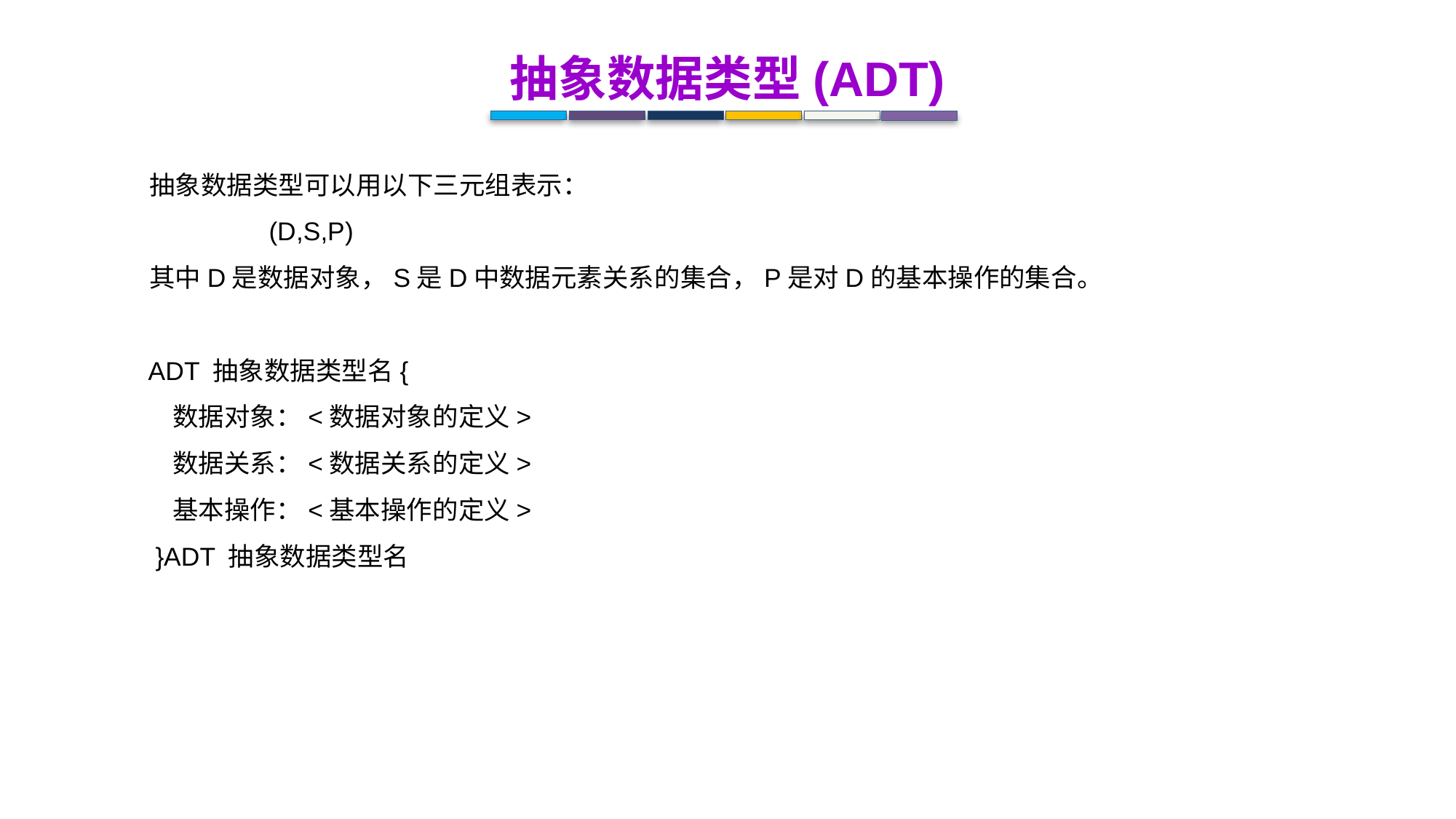

抽象数据类型(ADT)

    抽象数据类型可以用以下三元组表示：
                     (D,S,P)
    其中D是数据对象，S是D中数据元素关系的集合，P是对D的基本操作的集合。

    ADT 抽象数据类型名{
        数据对象：<数据对象的定义>
        数据关系：<数据关系的定义>
        基本操作：<基本操作的定义>
     }ADT 抽象数据类型名